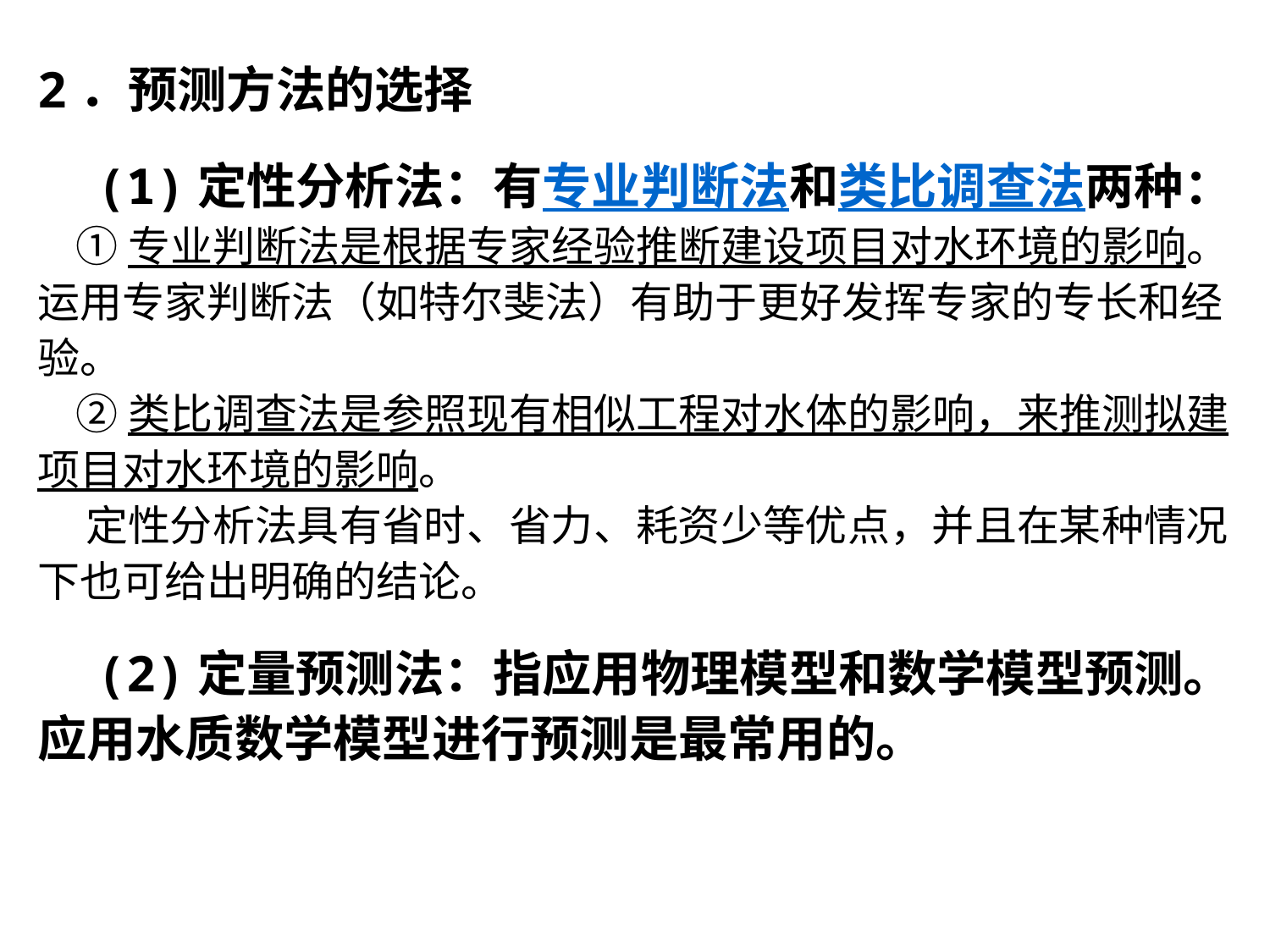

2．预测方法的选择
  (1)定性分析法：有专业判断法和类比调查法两种：
    ①专业判断法是根据专家经验推断建设项目对水环境的影响。运用专家判断法（如特尔斐法）有助于更好发挥专家的专长和经验。
    ②类比调查法是参照现有相似工程对水体的影响，来推测拟建项目对水环境的影响。
    定性分析法具有省时、省力、耗资少等优点，并且在某种情况下也可给出明确的结论。
  (2)定量预测法：指应用物理模型和数学模型预测。应用水质数学模型进行预测是最常用的。